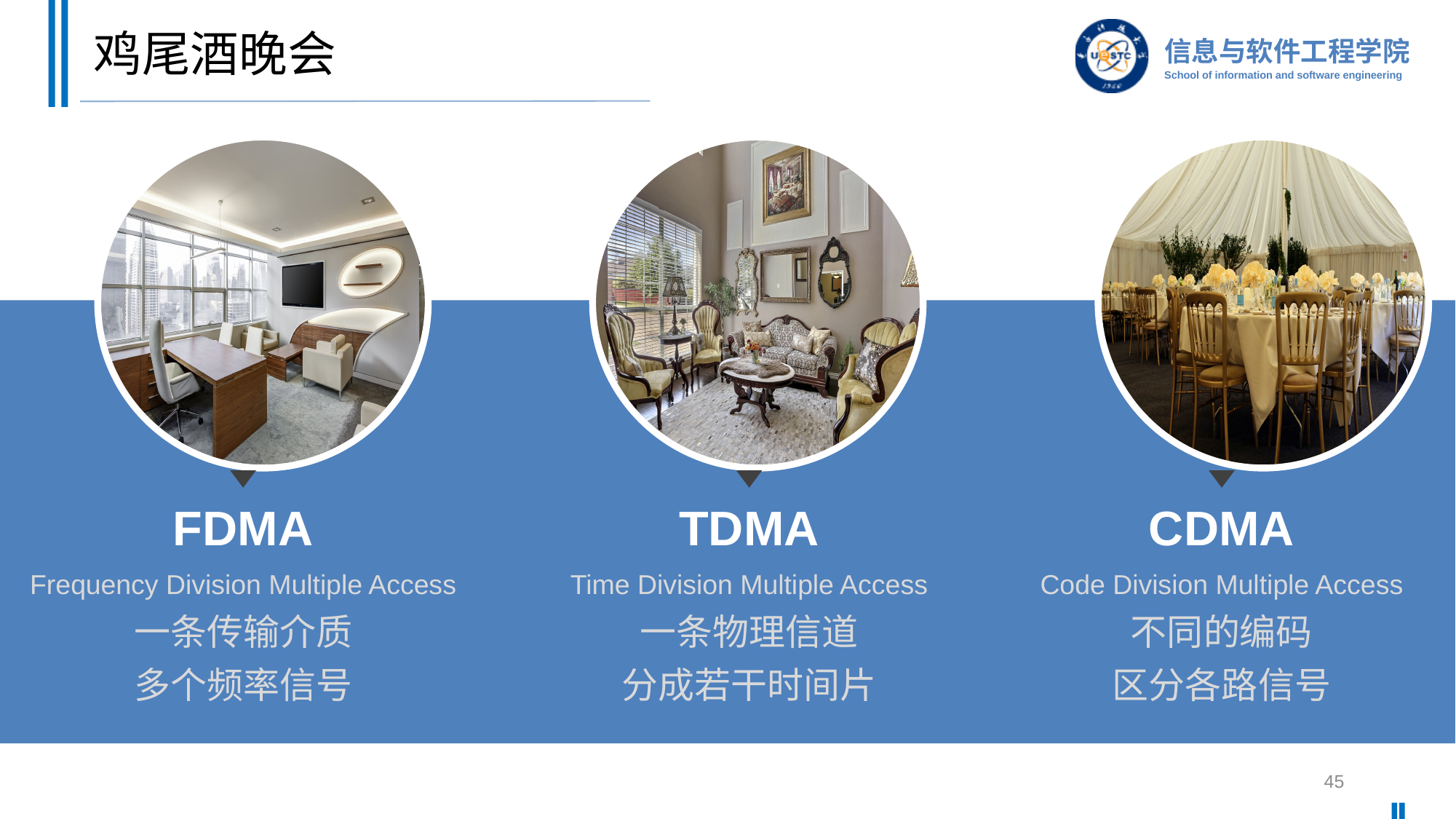

# 鸡尾酒晚会

FDMA
TDMA
CDMA
Frequency Division Multiple Access
一条传输介质
多个频率信号
Time Division Multiple Access
一条物理信道
分成若干时间片
Code Division Multiple Access
不同的编码
区分各路信号
45